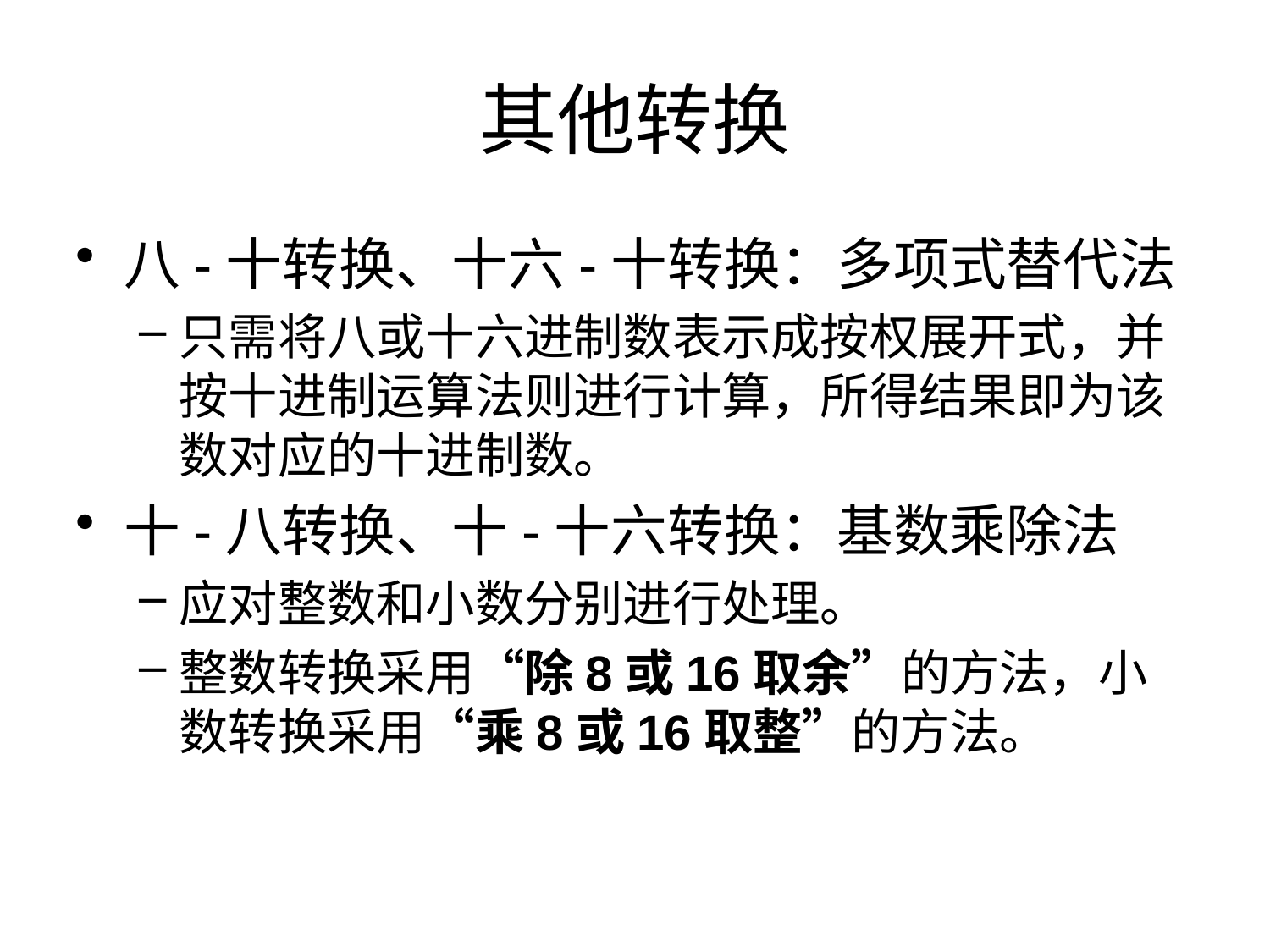

# 其他转换
八-十转换、十六-十转换：多项式替代法
只需将八或十六进制数表示成按权展开式，并按十进制运算法则进行计算，所得结果即为该数对应的十进制数。
十-八转换、十-十六转换：基数乘除法
应对整数和小数分别进行处理。
整数转换采用“除8或16取余”的方法，小数转换采用“乘8或16取整”的方法。